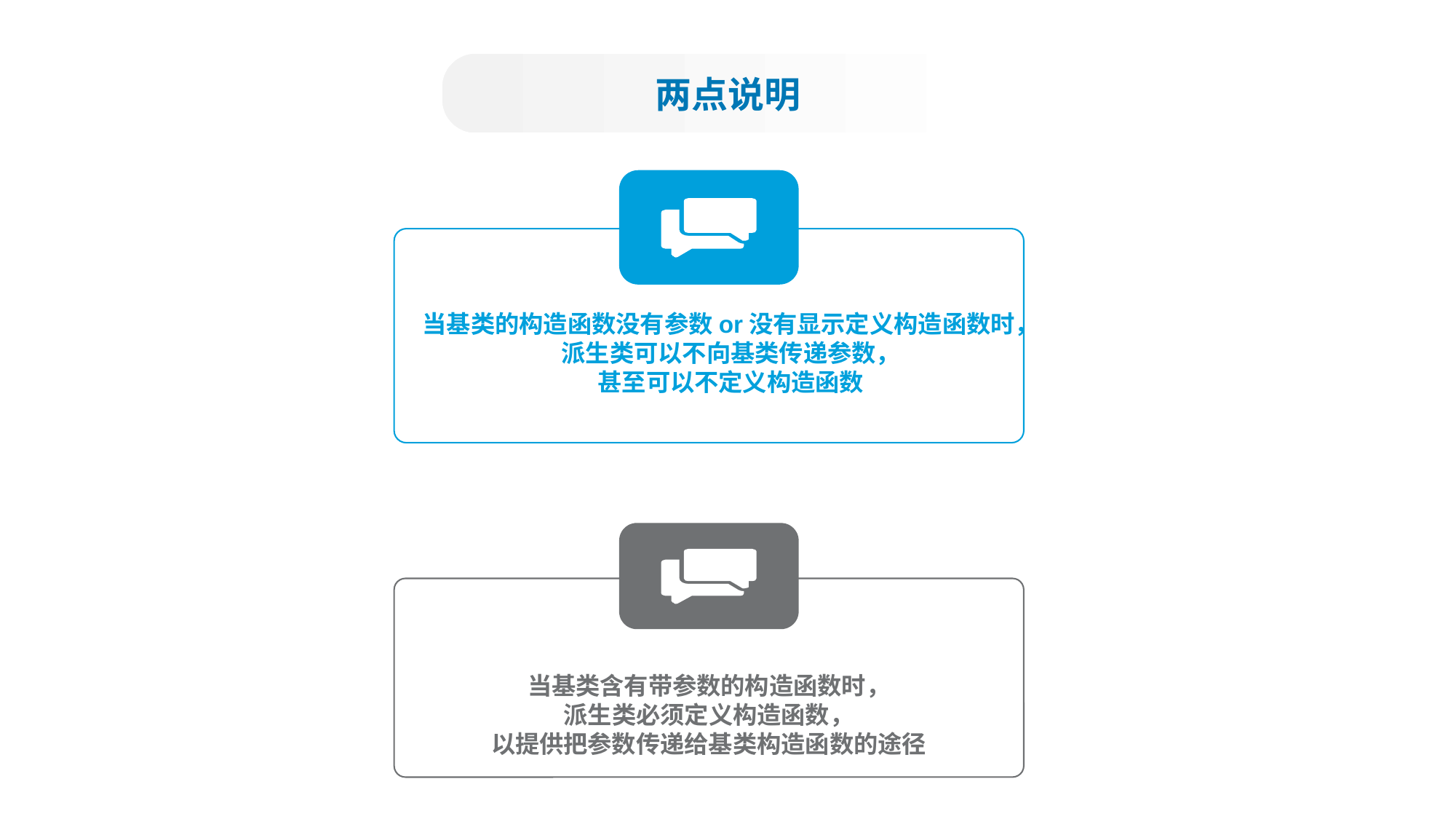

两点说明

当基类的构造函数没有参数or没有显示定义构造函数时，
派生类可以不向基类传递参数，
甚至可以不定义构造函数

当基类含有带参数的构造函数时，
派生类必须定义构造函数，
以提供把参数传递给基类构造函数的途径